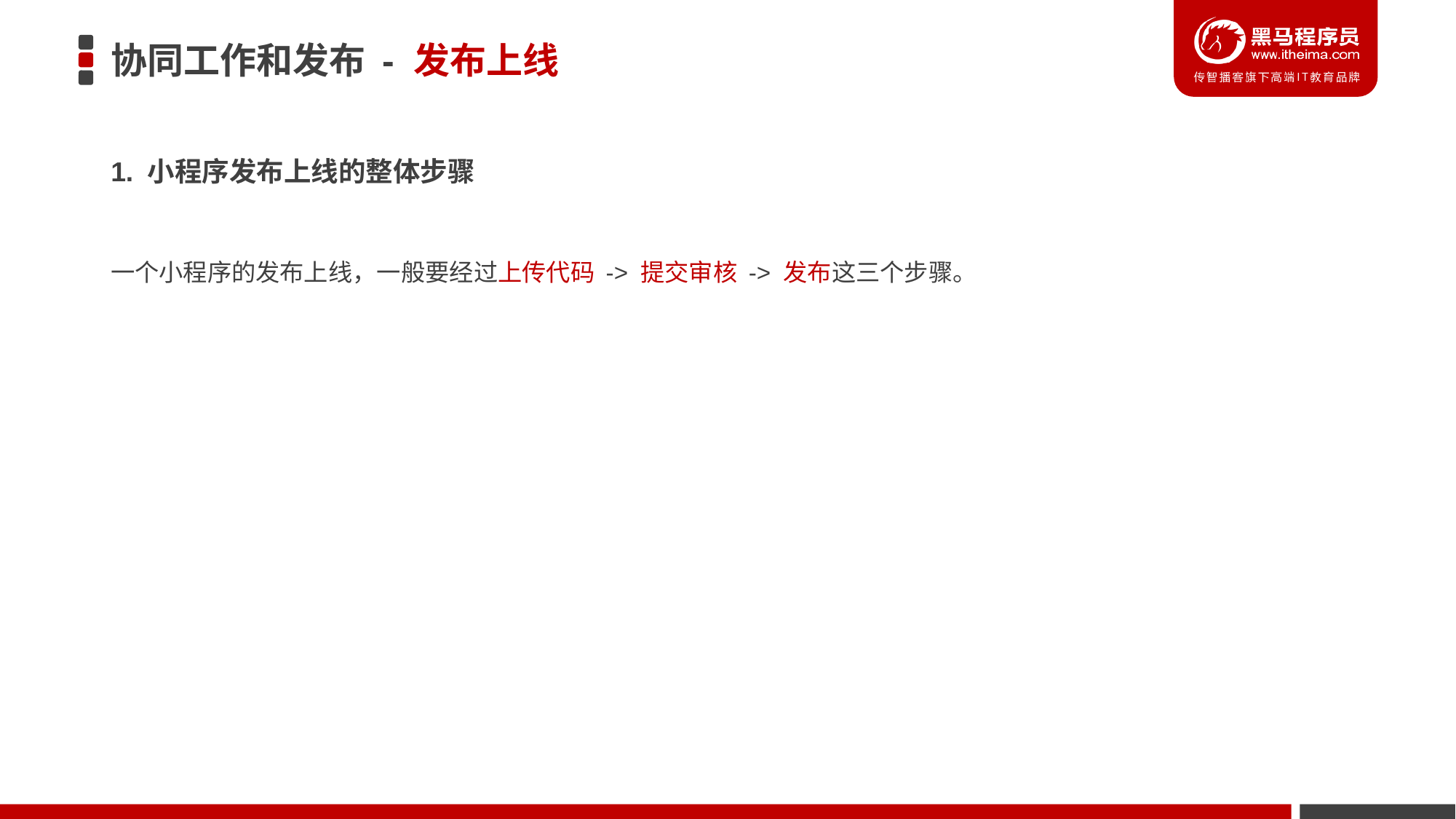

# 协同工作和发布 - 发布上线
1. 小程序发布上线的整体步骤
一个小程序的发布上线，一般要经过上传代码 -> 提交审核 -> 发布这三个步骤。